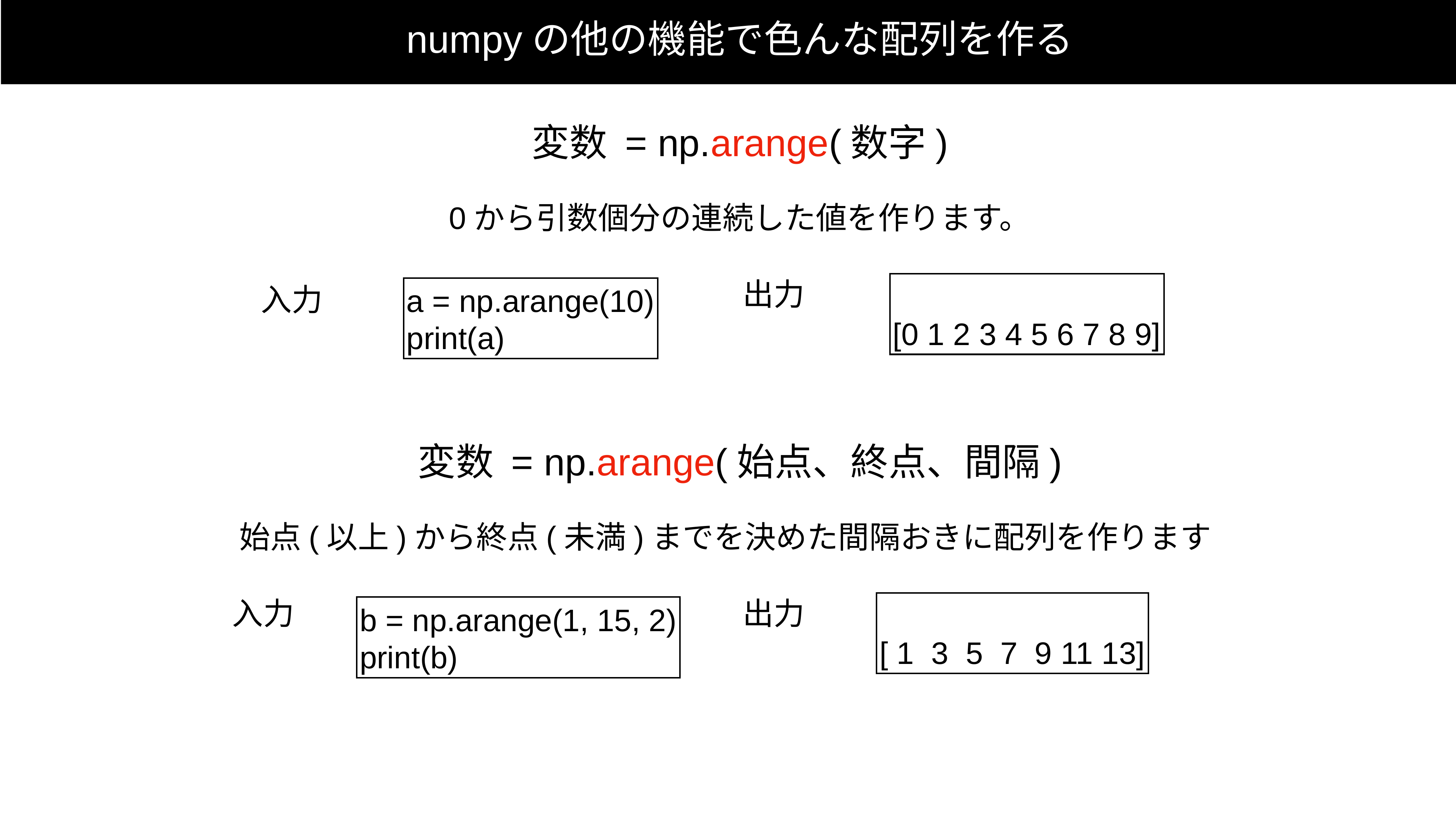

numpyの他の機能で色んな配列を作る
変数 = np.arange(数字)
0から引数個分の連続した値を作ります。

[0 1 2 3 4 5 6 7 8 9]
出力
a = np.arange(10)
print(a)
入力
変数 = np.arange(始点、終点、間隔)
始点(以上)から終点(未満)までを決めた間隔おきに配列を作ります

[ 1  3  5  7  9 11 13]
入力
出力
b = np.arange(1, 15, 2)
print(b)